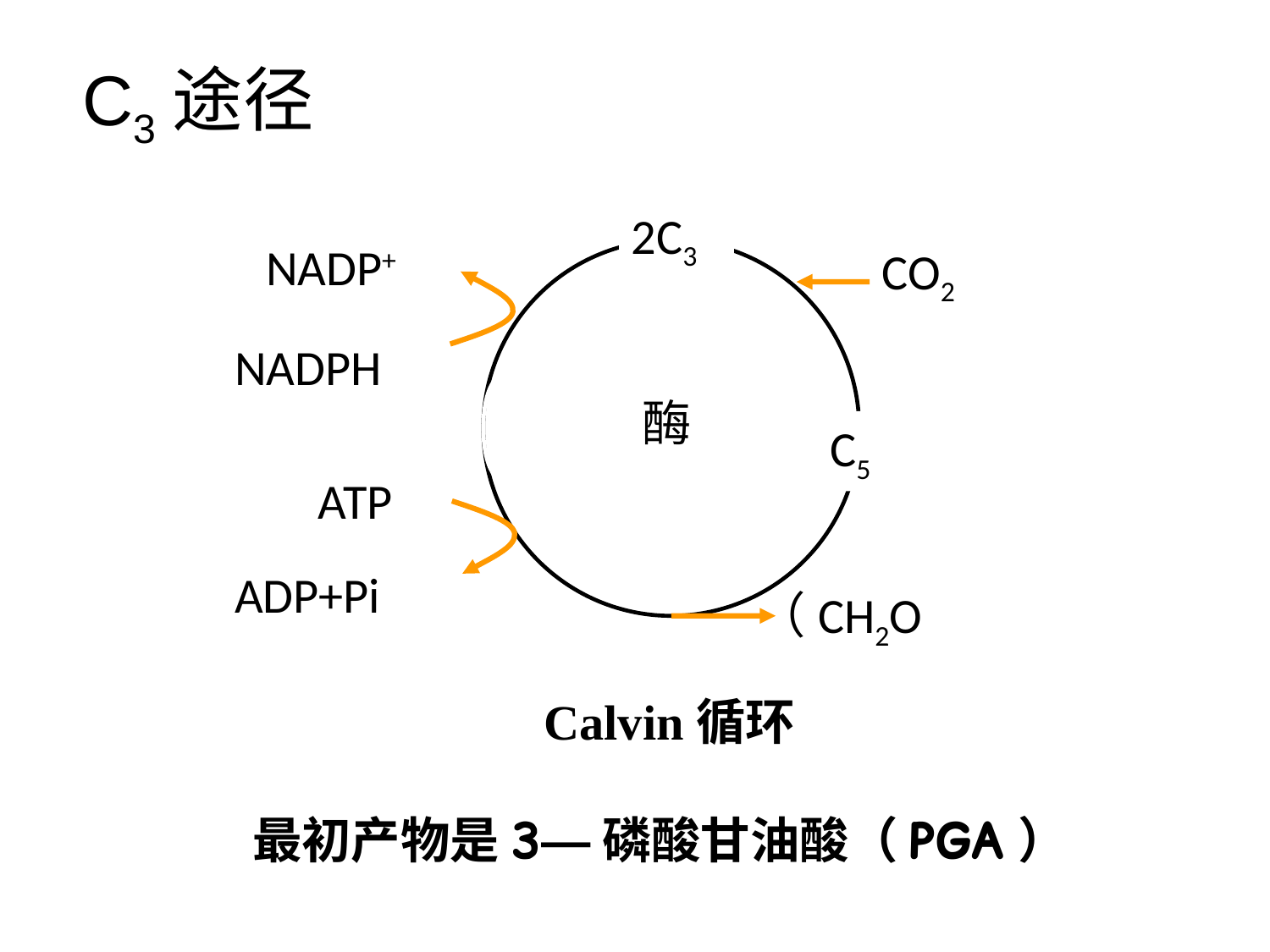

C3途径
2C3
NADP+
CO2

NADPH

酶
C5
ATP

ADP+Pi
（CH2O

Calvin循环
最初产物是3—磷酸甘油酸（PGA）